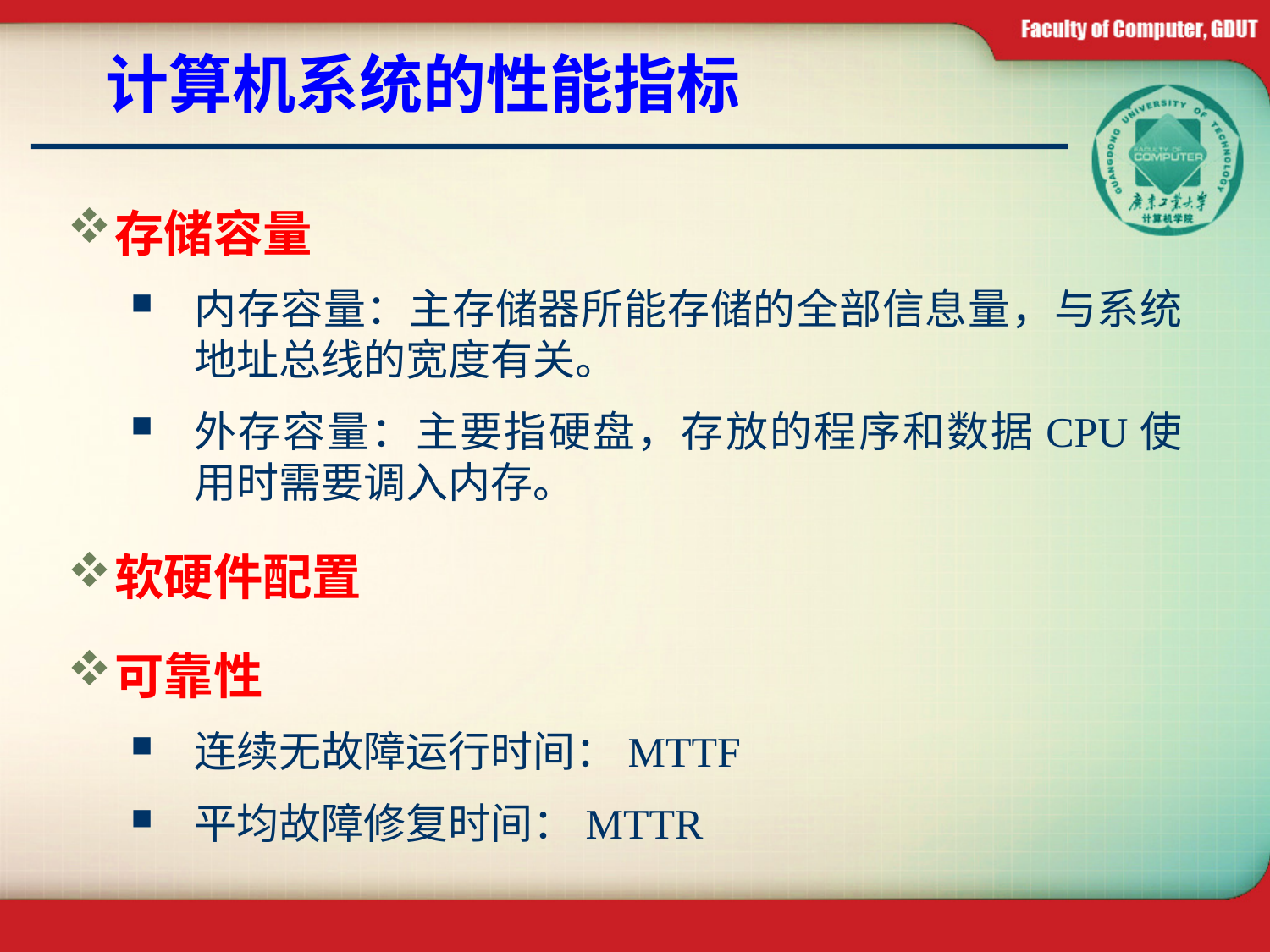

计算机系统的性能指标
存储容量
内存容量：主存储器所能存储的全部信息量，与系统地址总线的宽度有关。
外存容量：主要指硬盘，存放的程序和数据CPU使用时需要调入内存。
软硬件配置
可靠性
连续无故障运行时间：MTTF
平均故障修复时间：MTTR